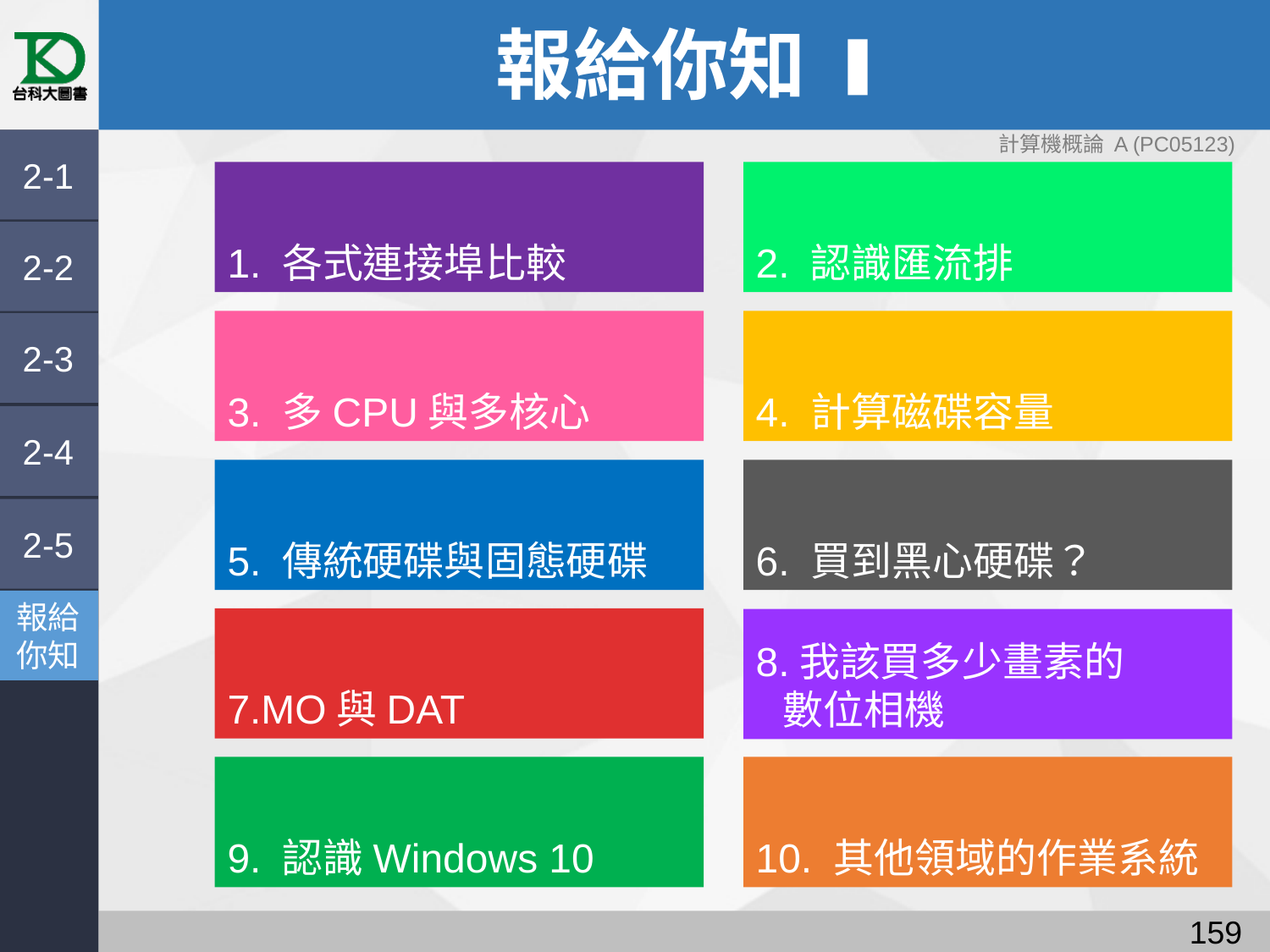

# 報給你知 I
計算機概論 A (PC05123)
2-1
1. 各式連接埠比較
2. 認識匯流排
2-2
3. 多CPU與多核心
4. 計算磁碟容量
2-3
2-4
5. 傳統硬碟與固態硬碟
6. 買到黑心硬碟？
2-5
報給
你知
7.MO與DAT
8.我該買多少畫素的
   數位相機
9. 認識Windows 10
10. 其他領域的作業系統
159